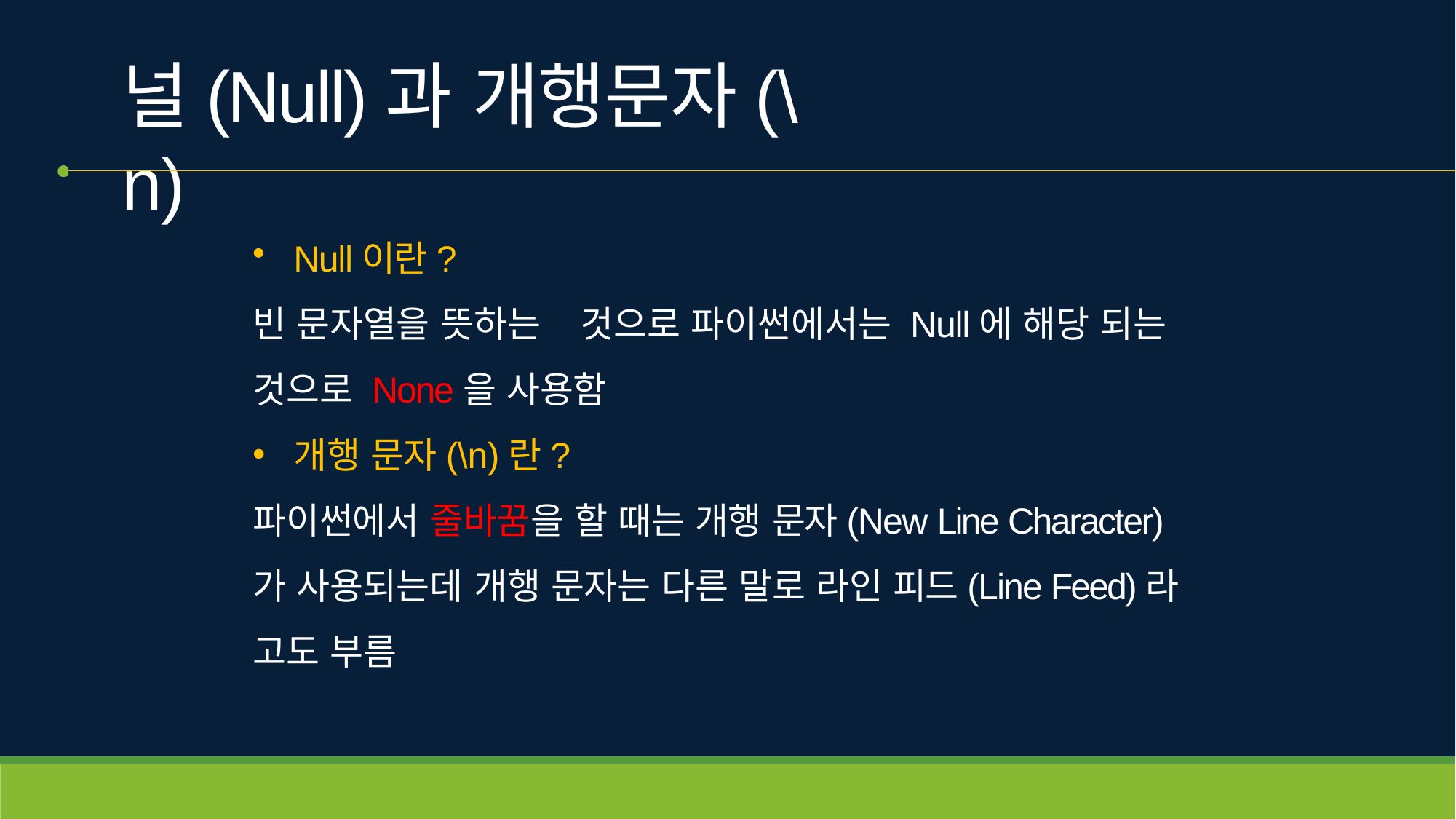

# 널(Null)과 개행문자(\n)

Null이란?
빈 문자열을 뜻하는	것으로 파이썬에서는 Null에 해당 되는  것으로 None을 사용함
개행 문자(\n)란?
파이썬에서 줄바꿈을 할 때는 개행 문자(New Line Character)  가 사용되는데 개행 문자는 다른 말로 라인 피드(Line Feed)라  고도 부름